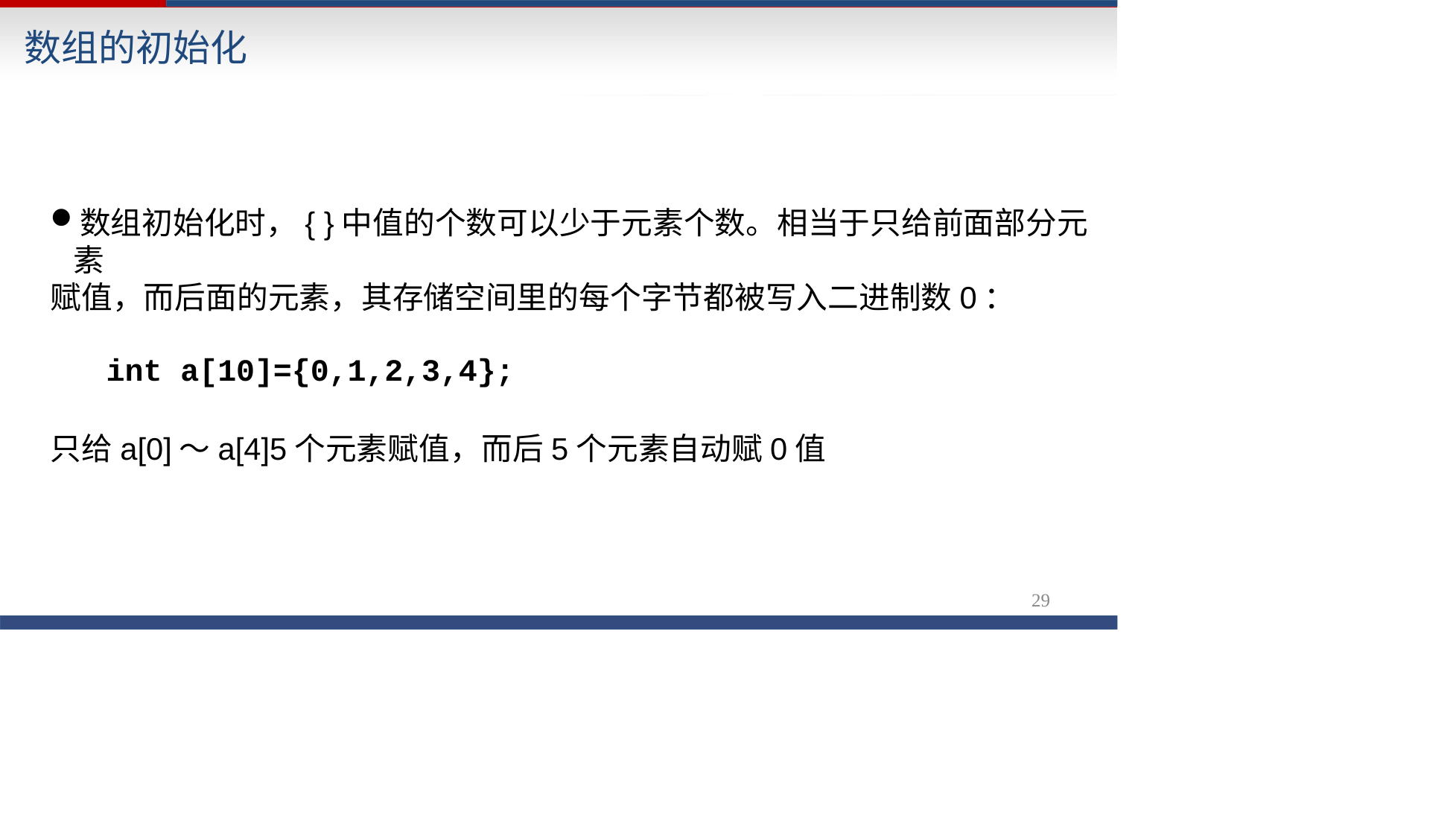

# 数组的初始化
数组初始化时，{ }中值的个数可以少于元素个数。相当于只给前面部分元素
赋值，而后面的元素，其存储空间里的每个字节都被写入二进制数0：
int a[10]={0,1,2,3,4};

只给a[0]～a[4]5个元素赋值，而后5个元素自动赋0值
29